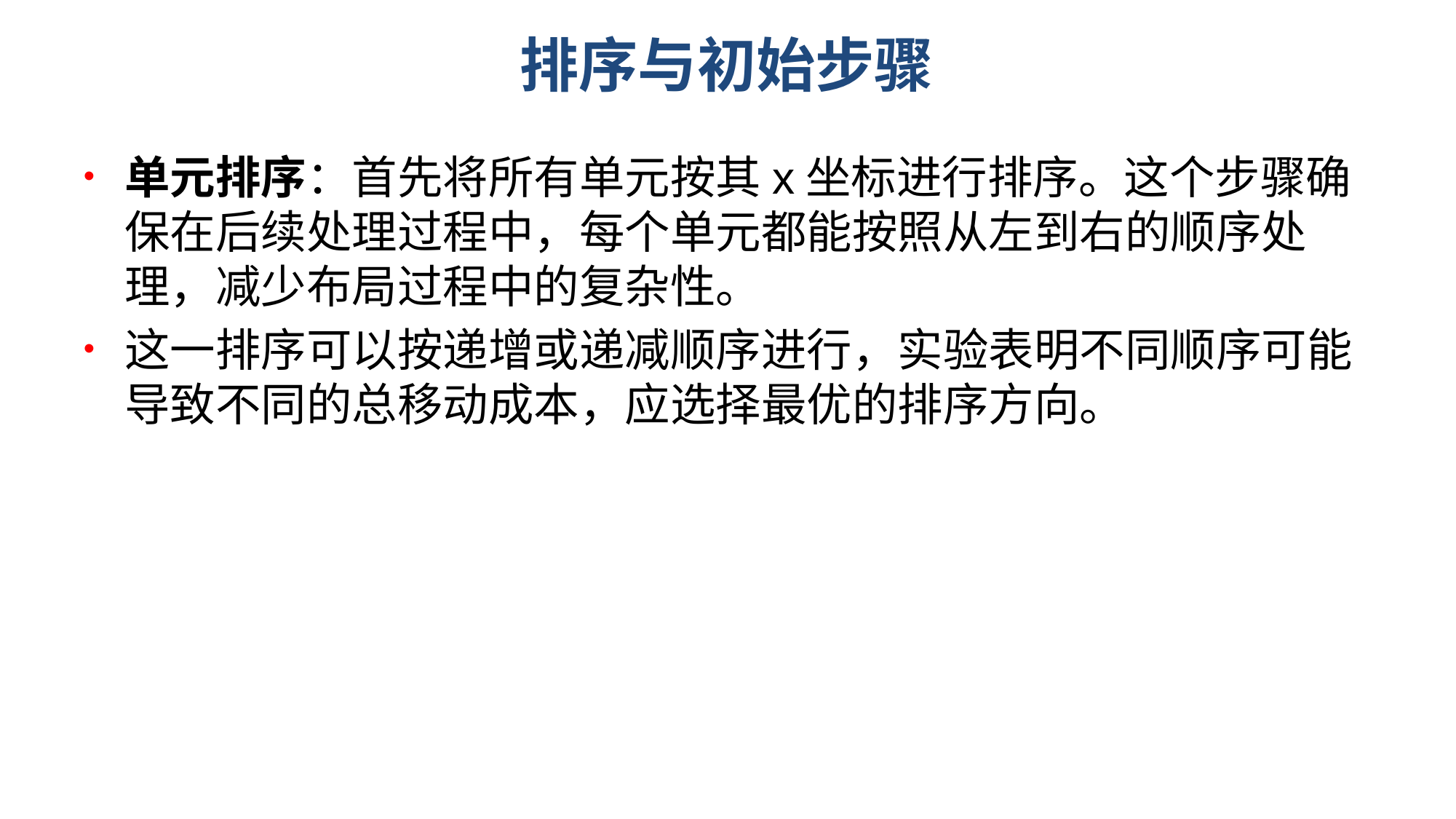

# 排序与初始步骤
单元排序：首先将所有单元按其x坐标进行排序。这个步骤确保在后续处理过程中，每个单元都能按照从左到右的顺序处理，减少布局过程中的复杂性。
这一排序可以按递增或递减顺序进行，实验表明不同顺序可能导致不同的总移动成本，应选择最优的排序方向。